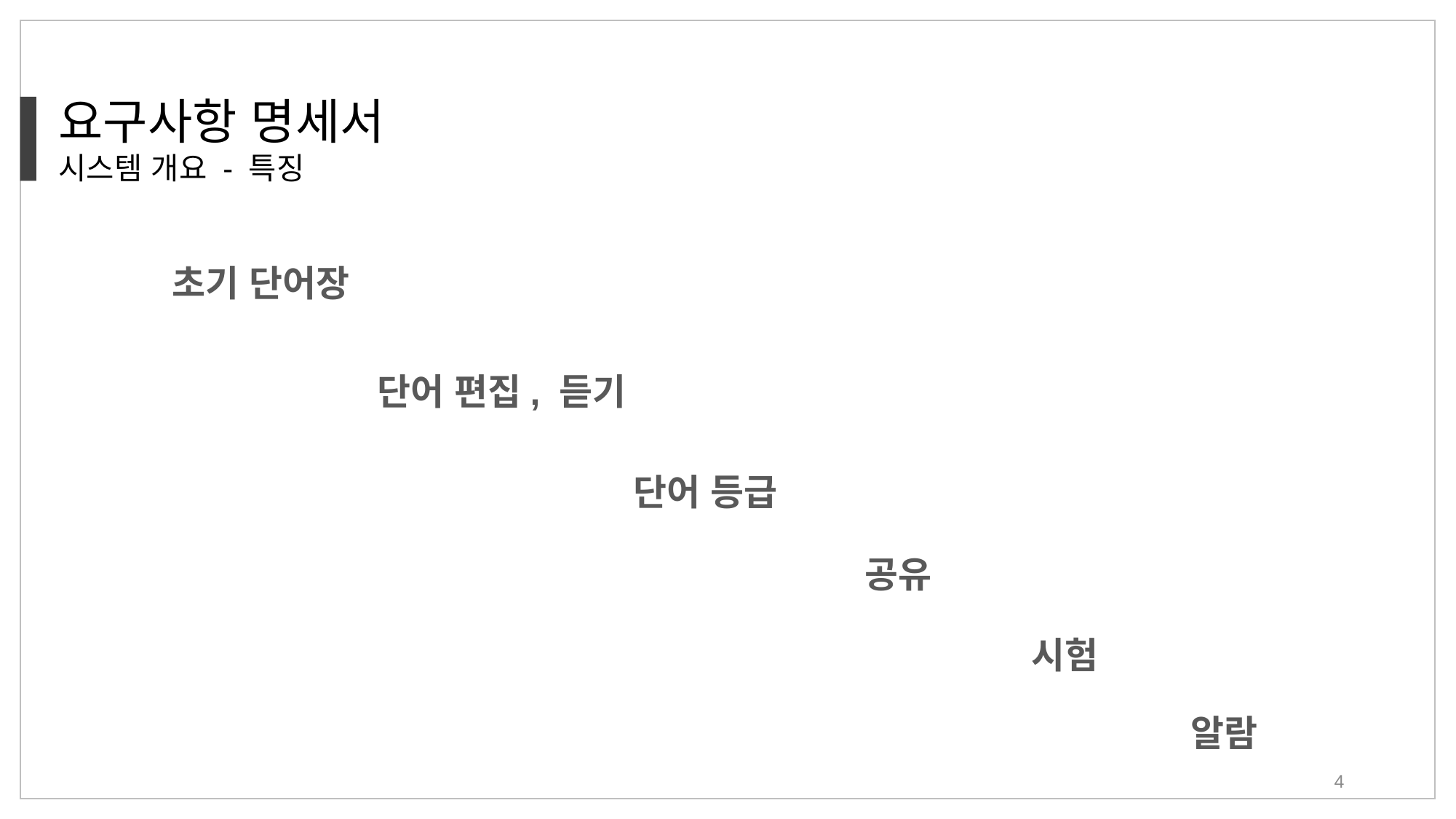

요구사항 명세서
시스템 개요 - 특징

초기 단어장
단어 편집, 듣기
단어 등급
공유
시험
알람
4